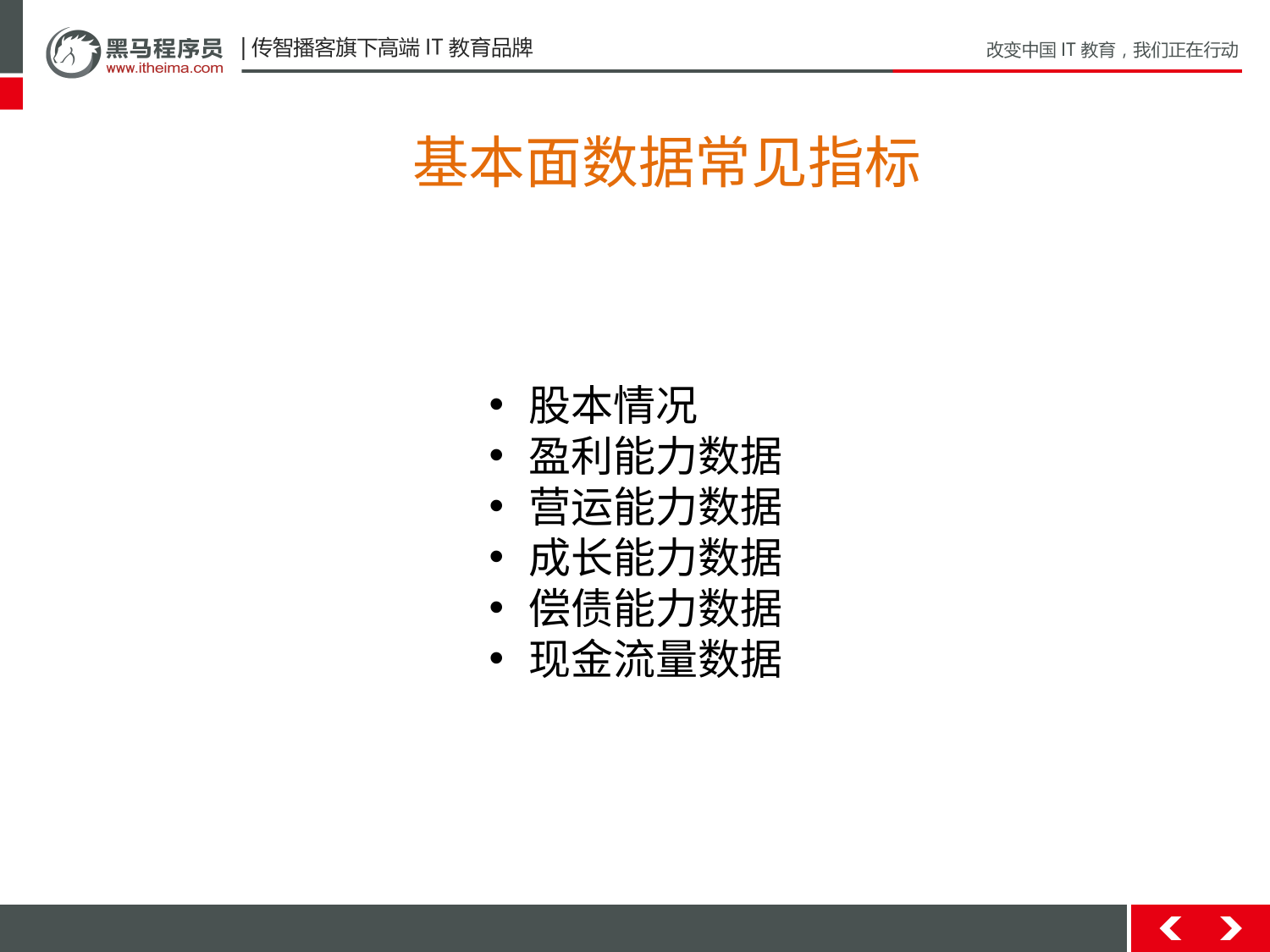

基本面数据常见指标
股本情况
盈利能力数据
营运能力数据
成长能力数据
偿债能力数据
现金流量数据